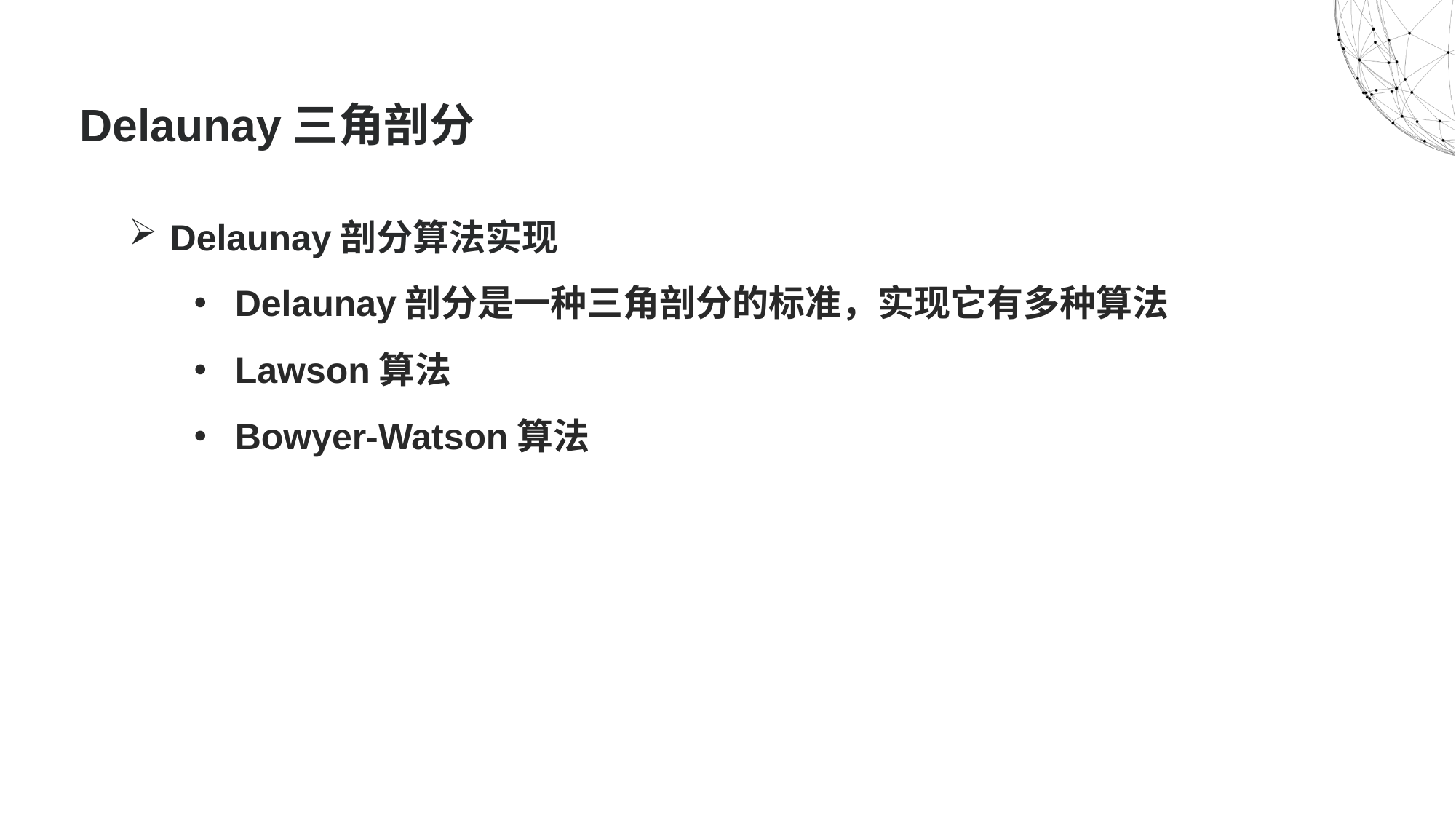

Delaunay三角剖分
Delaunay剖分算法实现
Delaunay剖分是一种三角剖分的标准，实现它有多种算法
Lawson算法
Bowyer-Watson算法